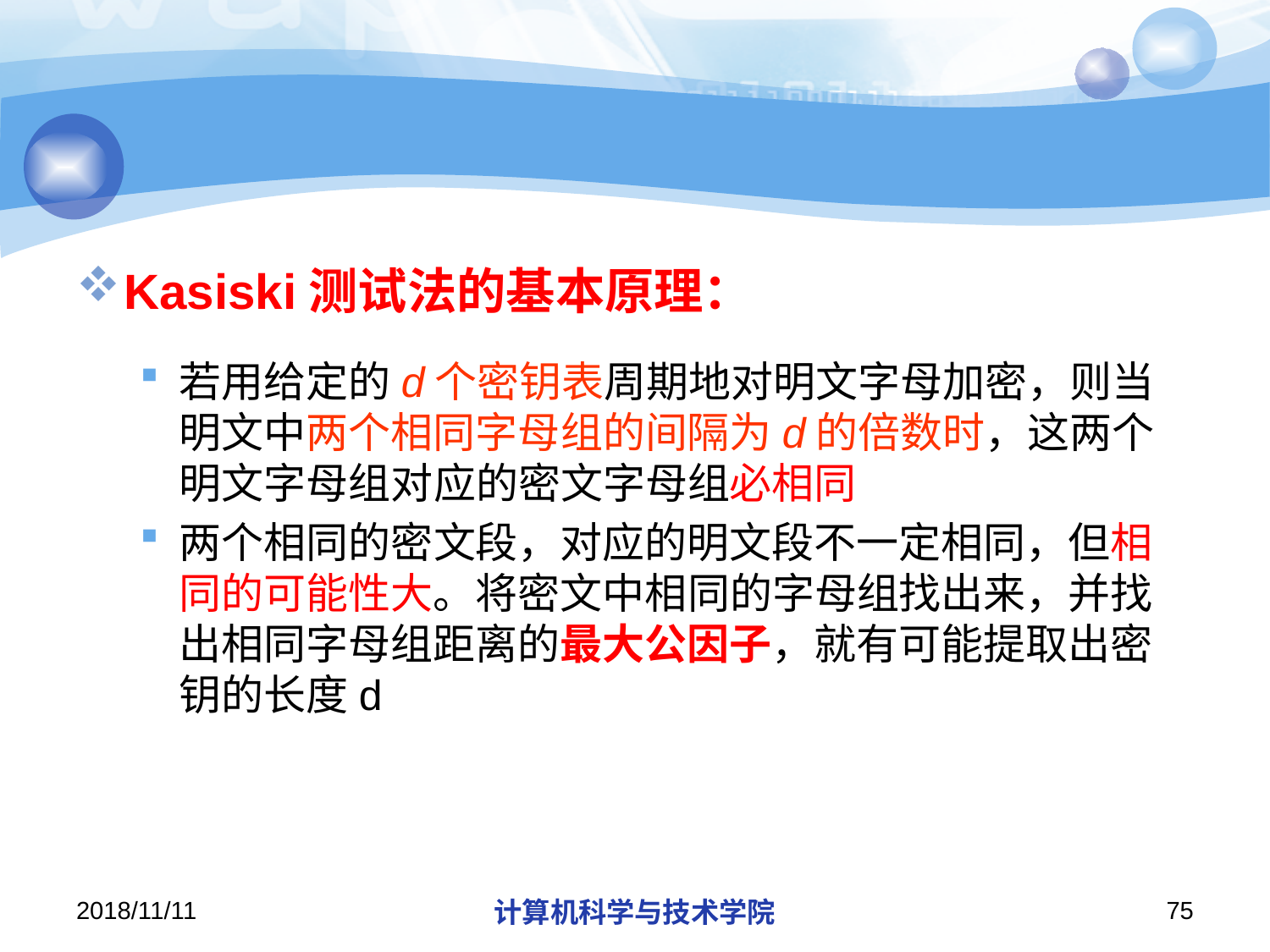

#
Kasiski测试法的基本原理：

若用给定的d个密钥表周期地对明文字母加密，则当明文中两个相同字母组的间隔为d的倍数时，这两个明文字母组对应的密文字母组必相同
两个相同的密文段，对应的明文段不一定相同，但相同的可能性大。将密文中相同的字母组找出来，并找出相同字母组距离的最大公因子，就有可能提取出密钥的长度d
2018/11/11
计算机科学与技术学院
75